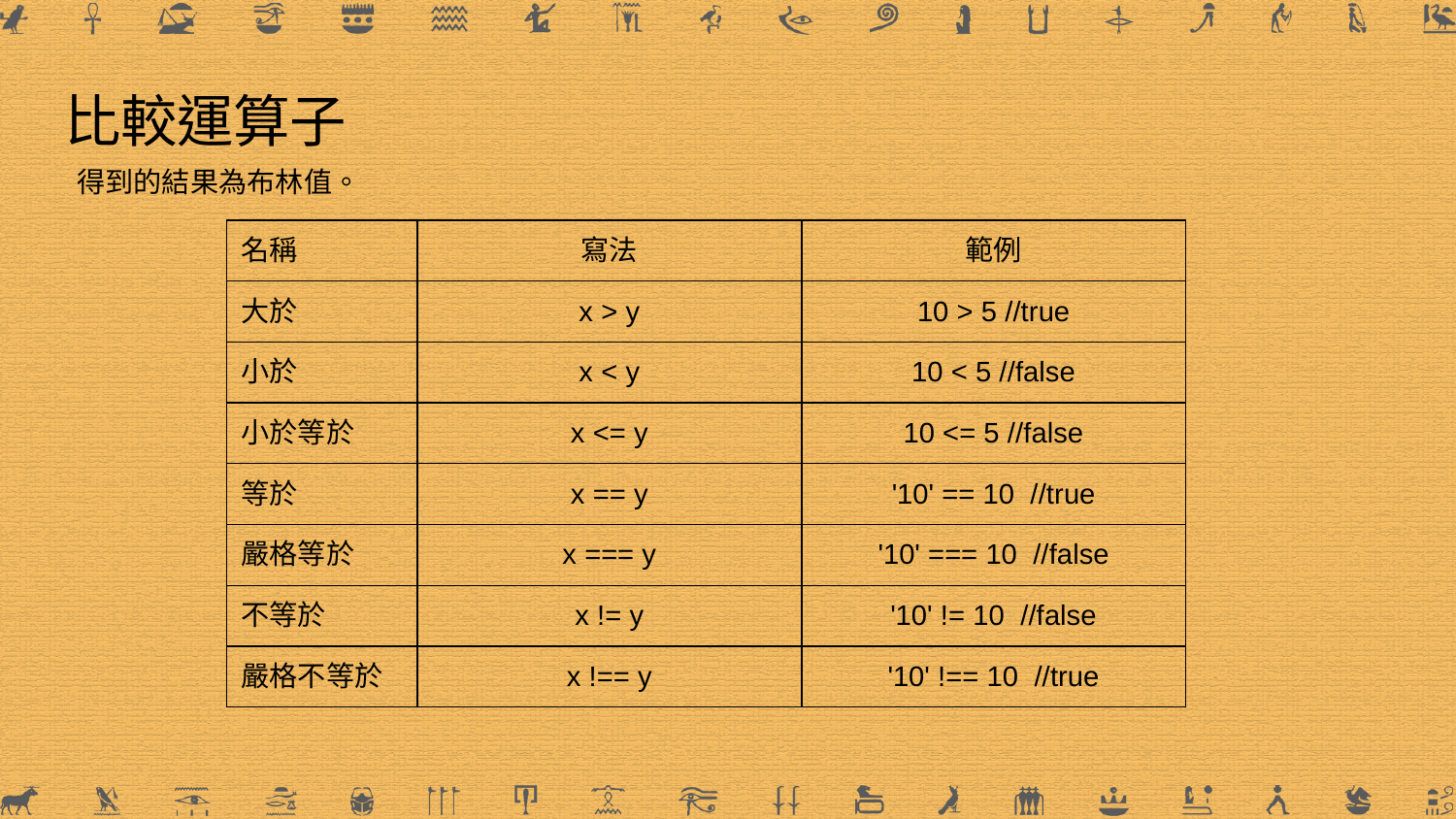

# 比較運算子
得到的結果為布林值。
| 名稱 | 寫法 | 範例 |
| --- | --- | --- |
| 大於 | x > y | 10 > 5 //true |
| 小於 | x < y | 10 < 5 //false |
| 小於等於 | x <= y | 10 <= 5 //false |
| 等於 | x == y | '10' == 10 //true |
| 嚴格等於 | x === y | '10' === 10 //false |
| 不等於 | x != y | '10' != 10 //false |
| 嚴格不等於 | x !== y | '10' !== 10 //true |